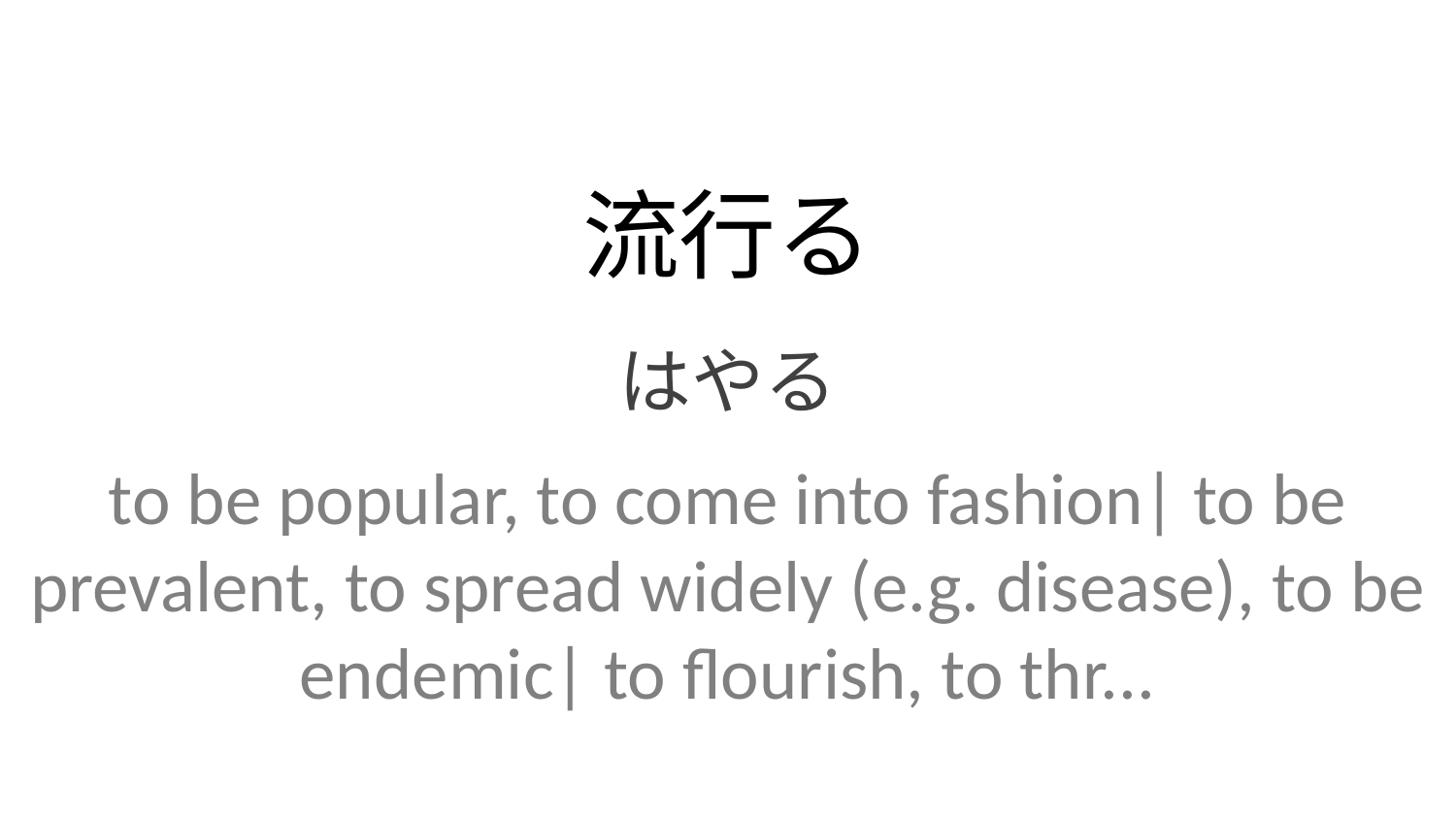

流行る

はやる
to be popular, to come into fashion| to be prevalent, to spread widely (e.g. disease), to be endemic| to flourish, to thr...